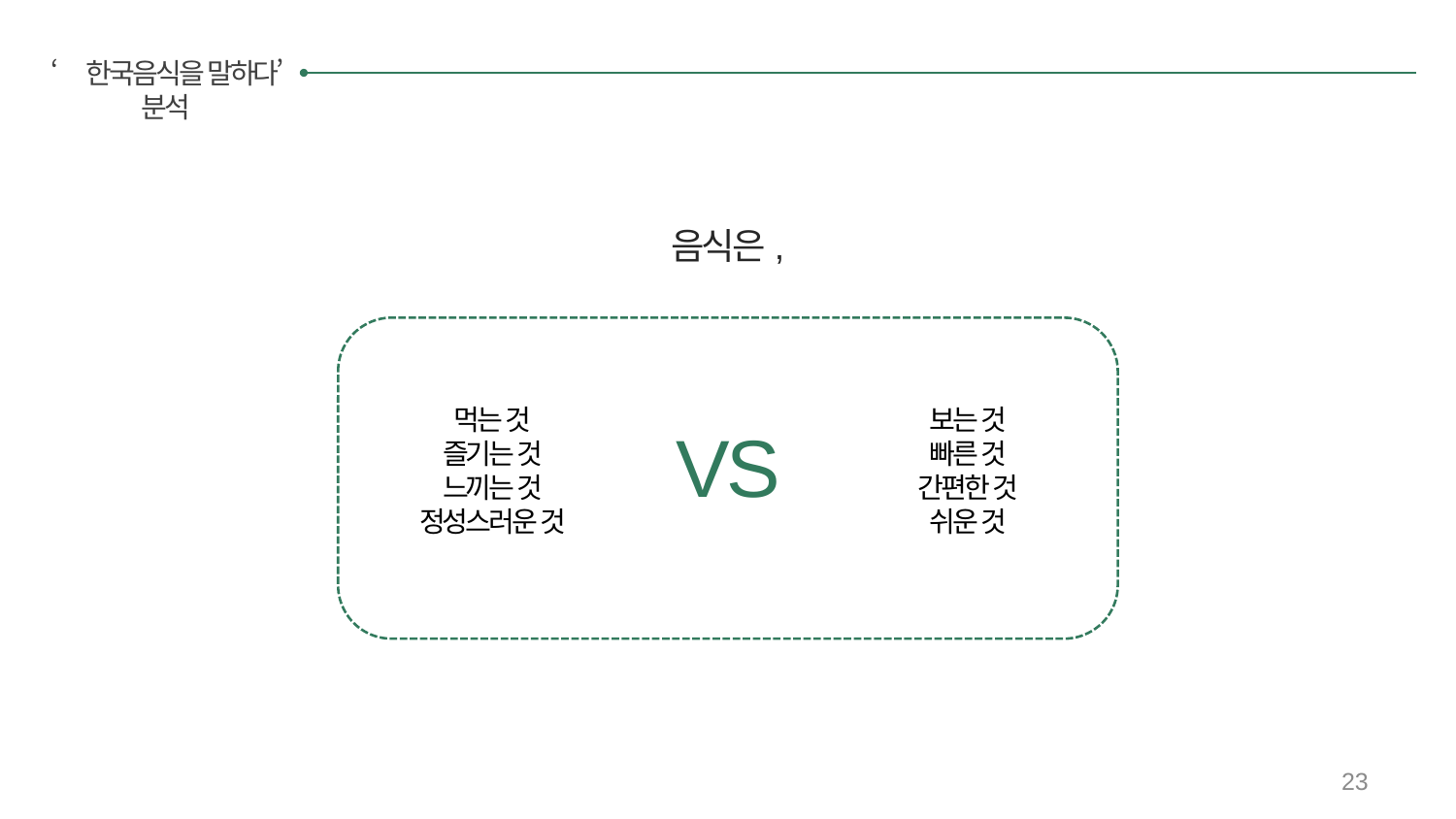

‘한국음식을 말하다’ 분석
음식은,

먹는 것
즐기는 것
느끼는 것
정성스러운 것

보는 것
빠른 것
간편한 것
쉬운 것

VS
23